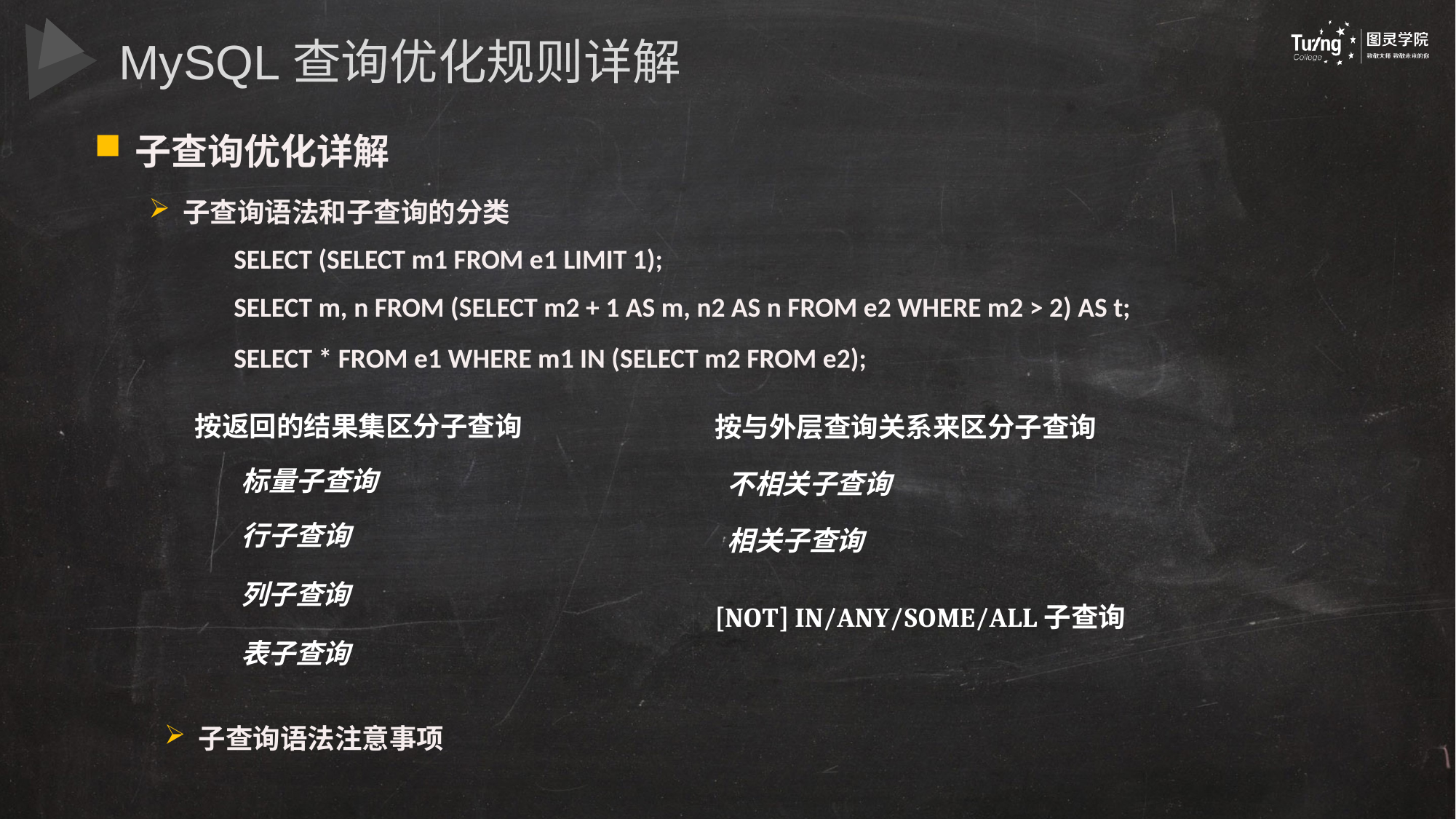

MySQL查询优化规则详解
子查询优化详解
子查询语法和子查询的分类
SELECT (SELECT m1 FROM e1 LIMIT 1);
SELECT m, n FROM (SELECT m2 + 1 AS m, n2 AS n FROM e2 WHERE m2 > 2) AS t;
SELECT * FROM e1 WHERE m1 IN (SELECT m2 FROM e2);
按返回的结果集区分子查询
按与外层查询关系来区分子查询
标量子查询
不相关子查询
行子查询
相关子查询
列子查询
[NOT] IN/ANY/SOME/ALL子查询
表子查询
子查询语法注意事项